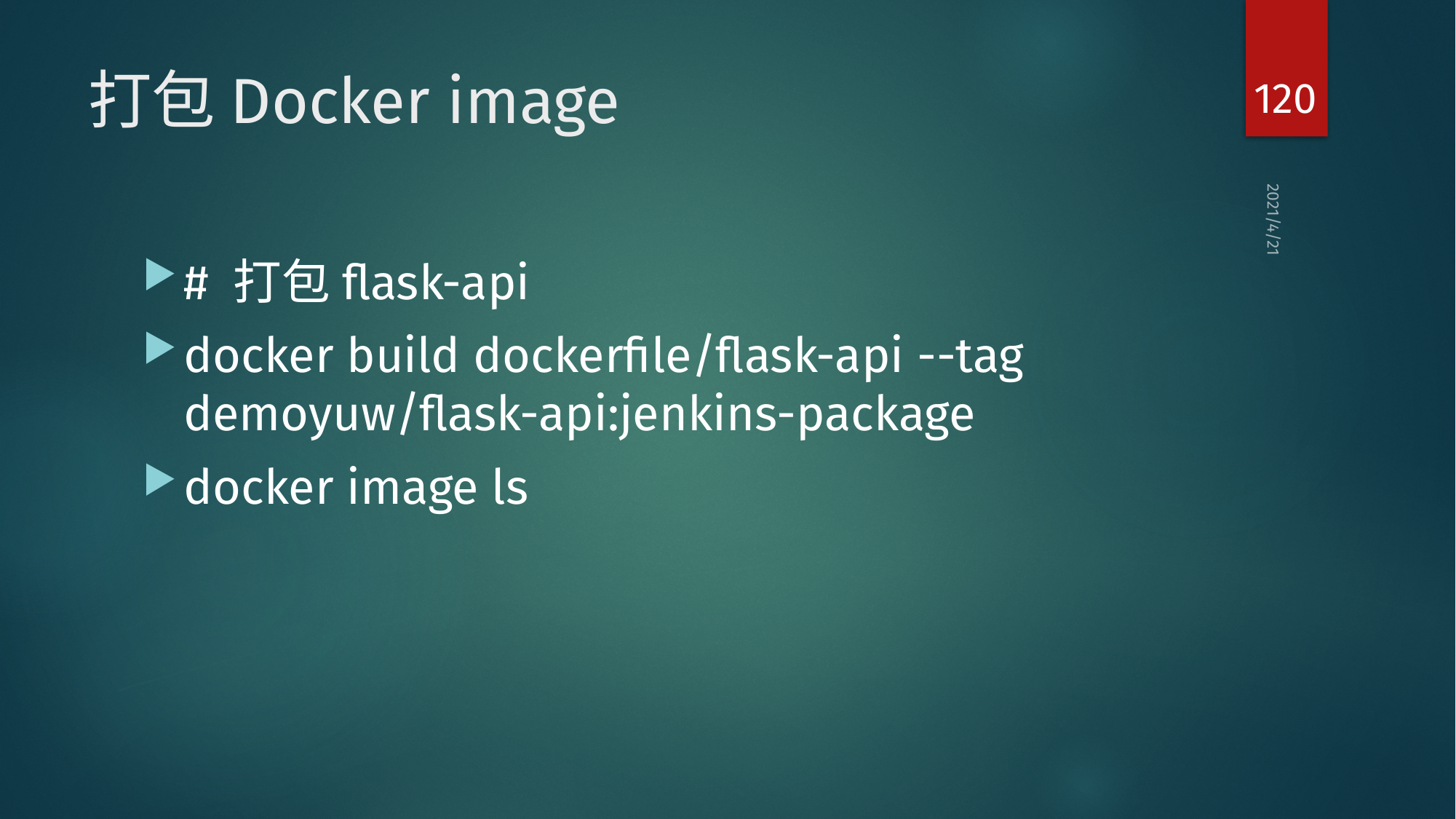

120
# 打包Docker image
2021/4/21
# 打包flask-api
docker build dockerfile/flask-api --tag demoyuw/flask-api:jenkins-package
docker image ls